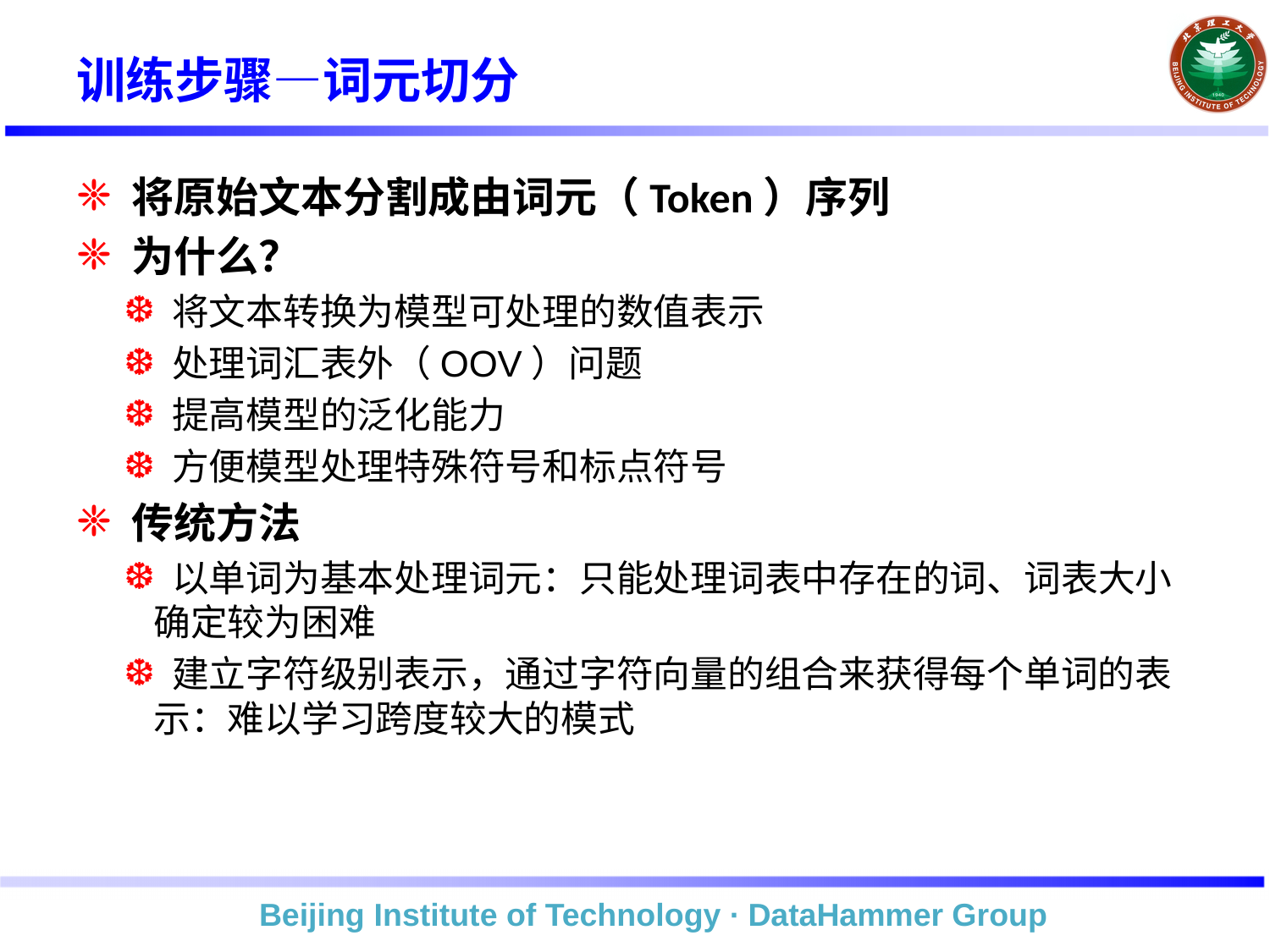

# 训练步骤—词元切分
 将原始文本分割成由词元（Token）序列
 为什么？
 将文本转换为模型可处理的数值表示
 处理词汇表外（OOV）问题
 提高模型的泛化能力
 方便模型处理特殊符号和标点符号
 传统方法
 以单词为基本处理词元：只能处理词表中存在的词、词表大小确定较为困难
 建立字符级别表示，通过字符向量的组合来获得每个单词的表示：难以学习跨度较大的模式